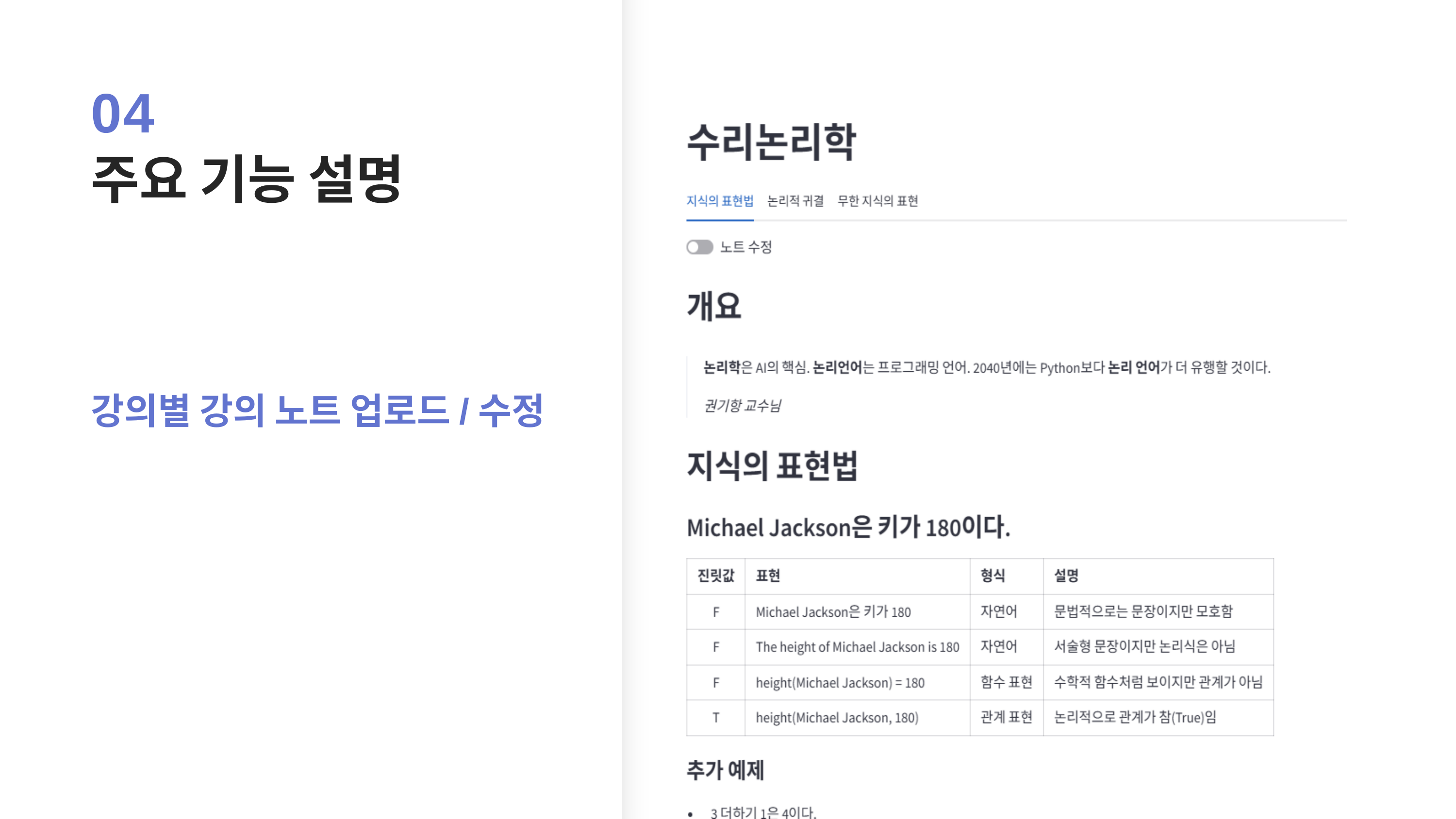

04
주요 기능 설명
강의별 강의 노트 업로드/수정